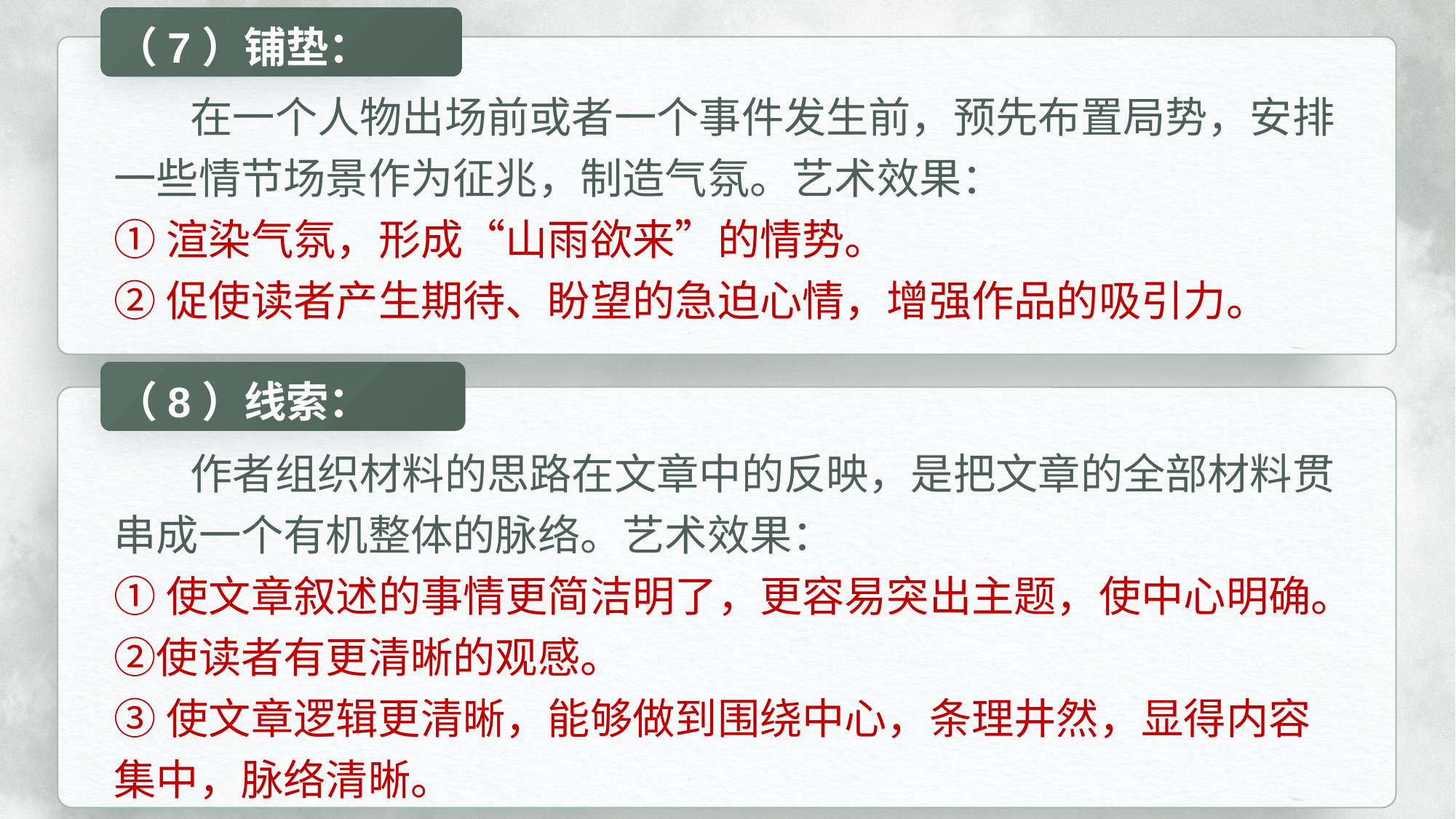

（7）铺垫：

       在一个人物出场前或者一个事件发生前，预先布置局势，安排一些情节场景作为征兆，制造气氛。艺术效果：
①渲染气氛，形成“山雨欲来”的情势。
②促使读者产生期待、盼望的急迫心情，增强作品的吸引力。
（8）线索：

       作者组织材料的思路在文章中的反映，是把文章的全部材料贯串成一个有机整体的脉络。艺术效果：
①使文章叙述的事情更简洁明了，更容易突出主题，使中心明确。②使读者有更清晰的观感。
③使文章逻辑更清晰，能够做到围绕中心，条理井然，显得内容集中，脉络清晰。